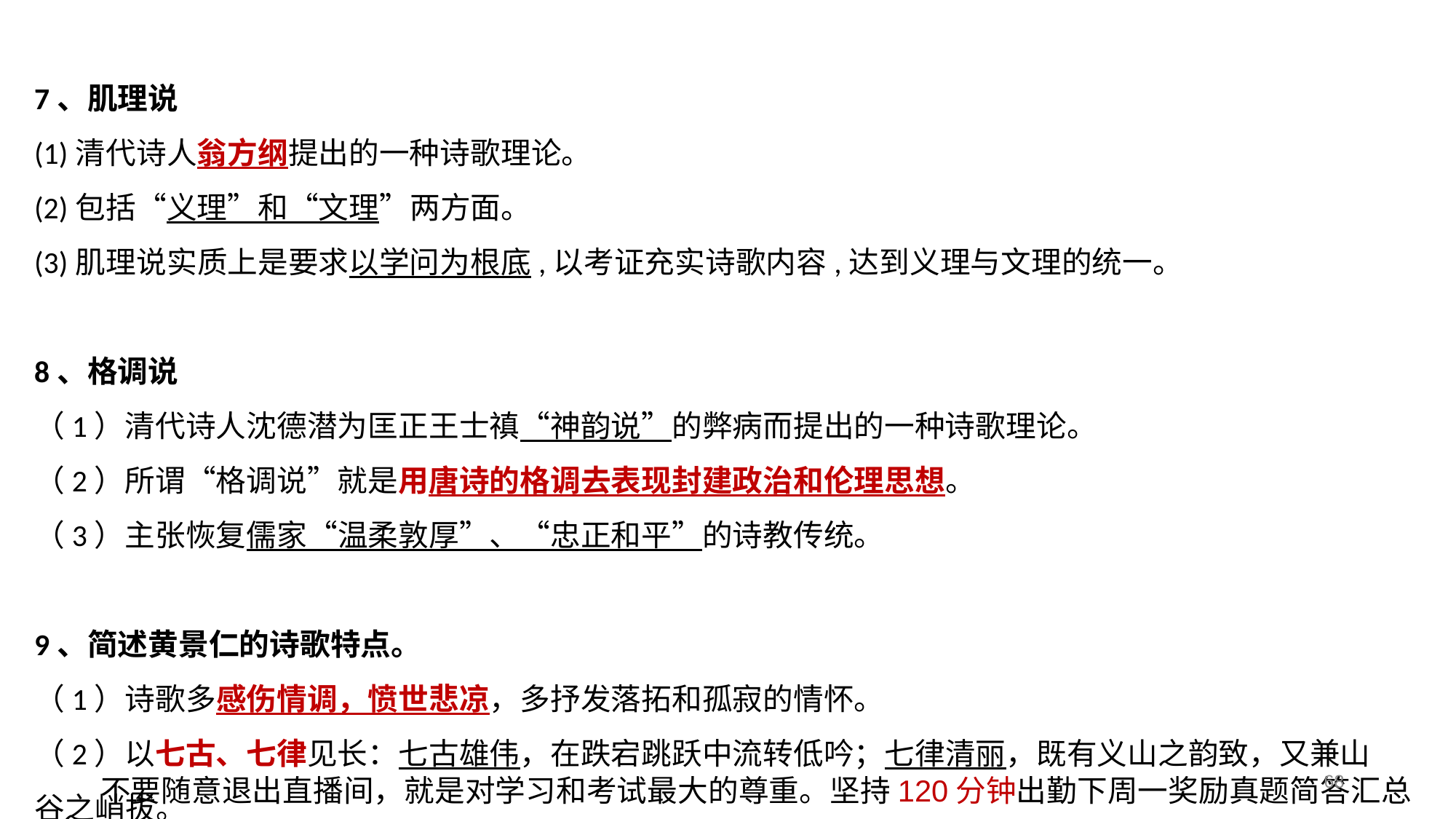

7、肌理说
(1)清代诗人翁方纲提出的一种诗歌理论。
(2)包括“义理”和“文理”两方面。
(3)肌理说实质上是要求以学问为根底,以考证充实诗歌内容,达到义理与文理的统一。

8、格调说
（1）清代诗人沈德潜为匡正王士禛“神韵说”的弊病而提出的一种诗歌理论。
（2）所谓“格调说”就是用唐诗的格调去表现封建政治和伦理思想。
（3）主张恢复儒家“温柔敦厚”、“忠正和平”的诗教传统。

9、简述黄景仁的诗歌特点。
（1）诗歌多感伤情调，愤世悲凉，多抒发落拓和孤寂的情怀。
（2）以七古、七律见长：七古雄伟，在跌宕跳跃中流转低吟；七律清丽，既有义山之韵致，又兼山谷之峭拔。
68